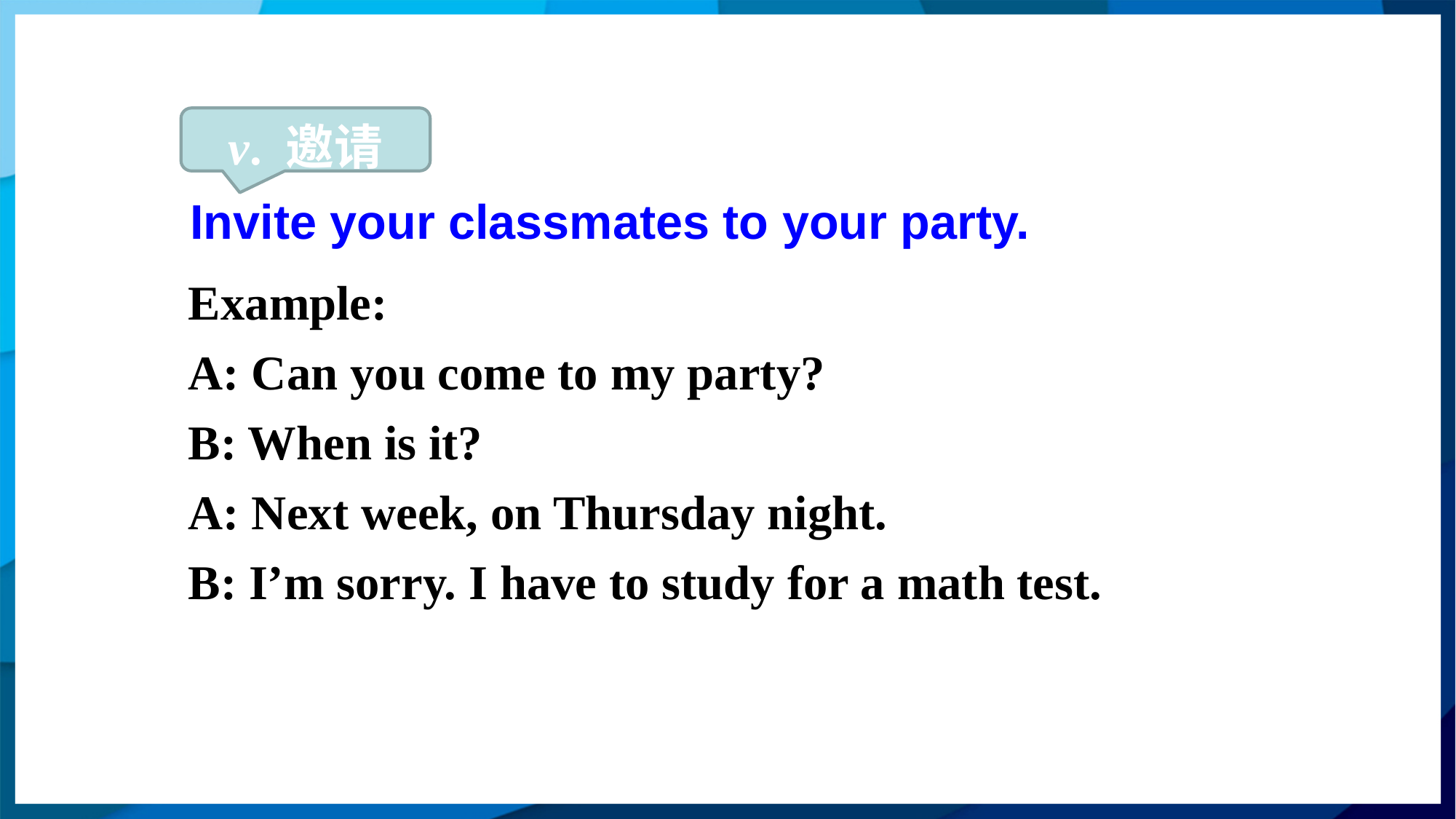

v. 邀请
# Invite your classmates to your party.
Example:
A: Can you come to my party?
B: When is it?
A: Next week, on Thursday night.
B: I’m sorry. I have to study for a math test.